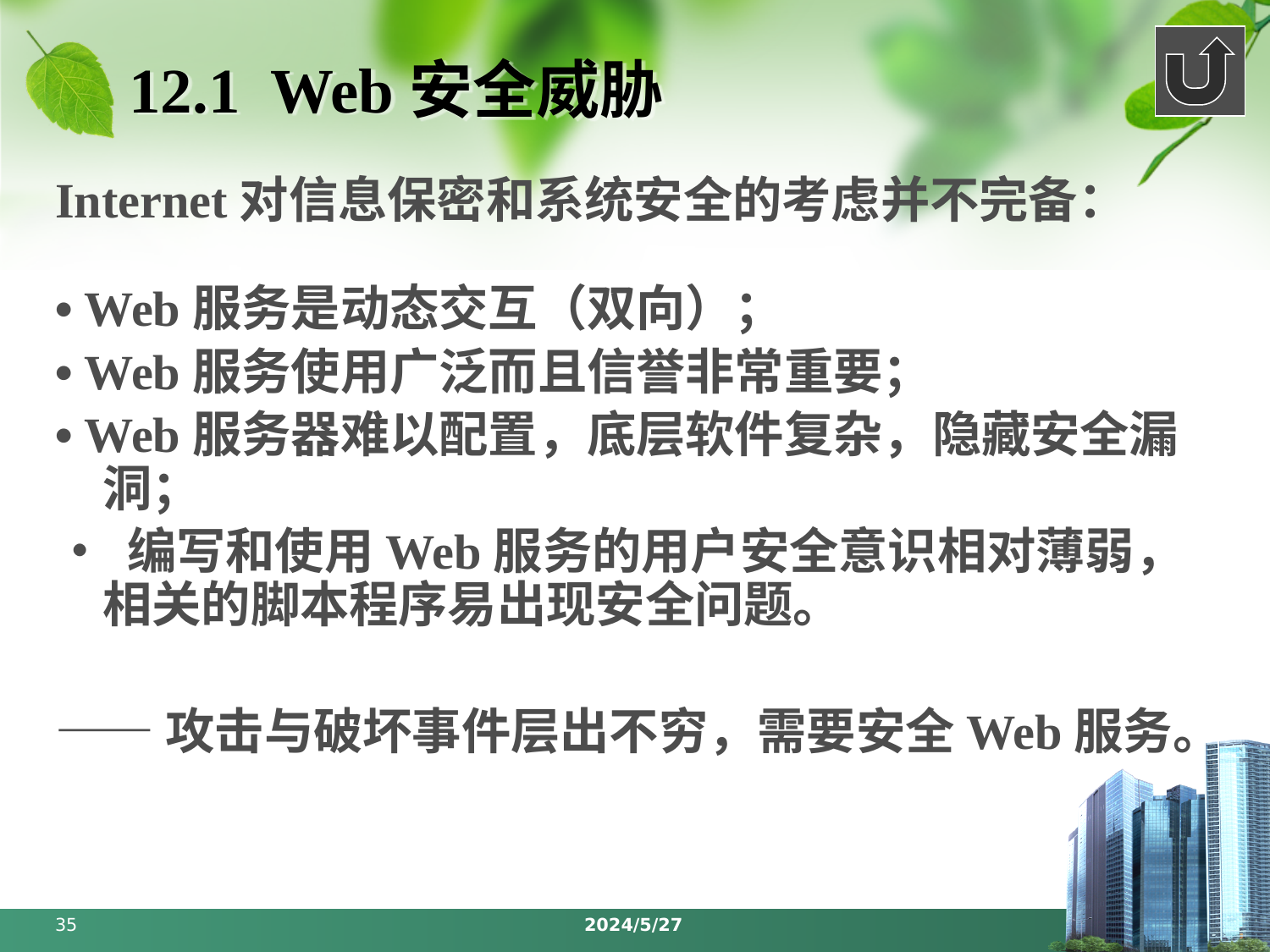

# 12.1  Web安全威胁
Internet对信息保密和系统安全的考虑并不完备：

• Web服务是动态交互（双向）；
• Web服务使用广泛而且信誉非常重要；
• Web服务器难以配置，底层软件复杂，隐藏安全漏洞；
• 编写和使用Web服务的用户安全意识相对薄弱，相关的脚本程序易出现安全问题。

——攻击与破坏事件层出不穷，需要安全Web服务。
35
2024/5/27